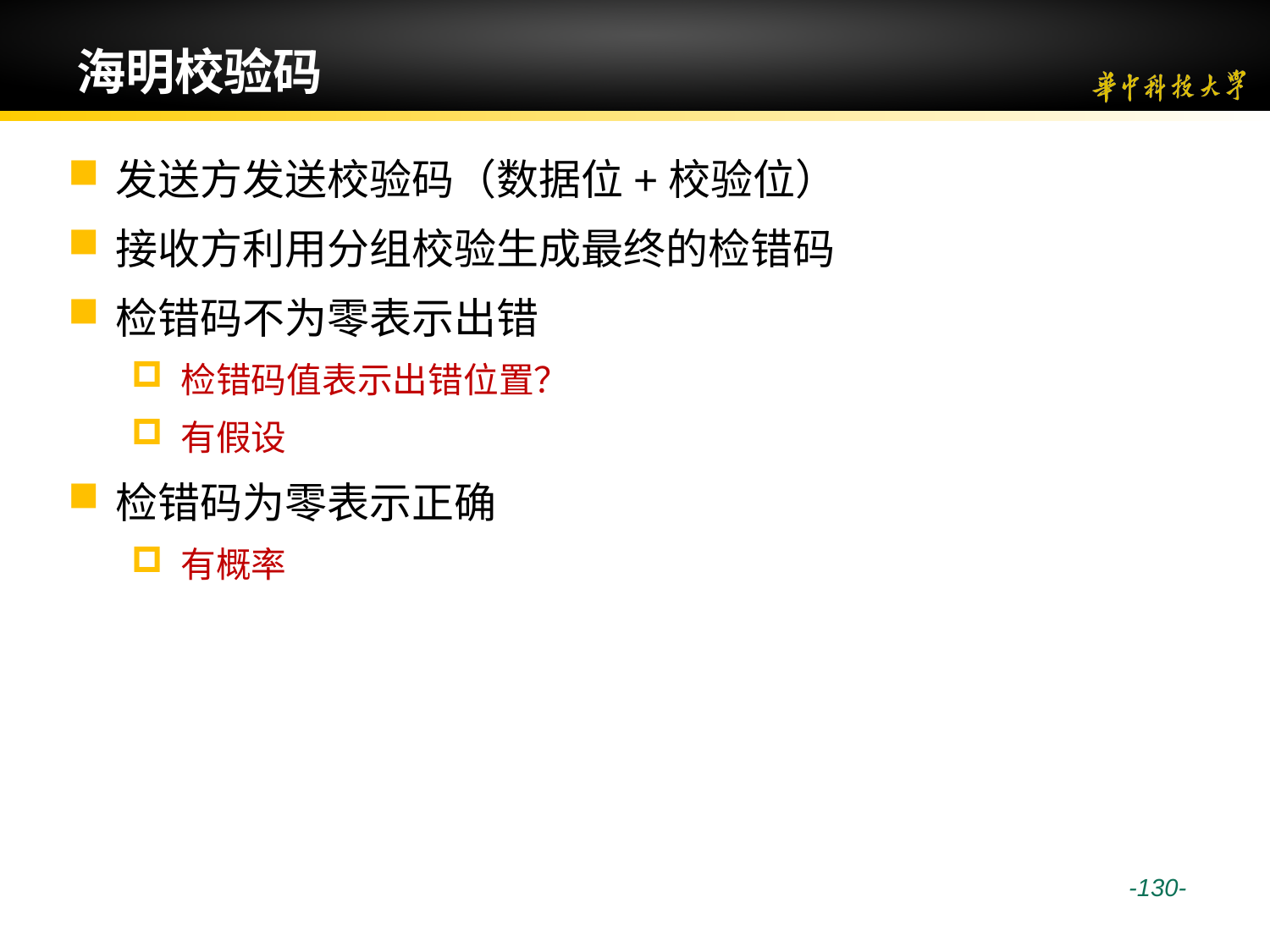

# 海明校验码
发送方发送校验码（数据位+校验位）
接收方利用分组校验生成最终的检错码
检错码不为零表示出错
检错码值表示出错位置？
有假设
检错码为零表示正确
有概率

 -130-